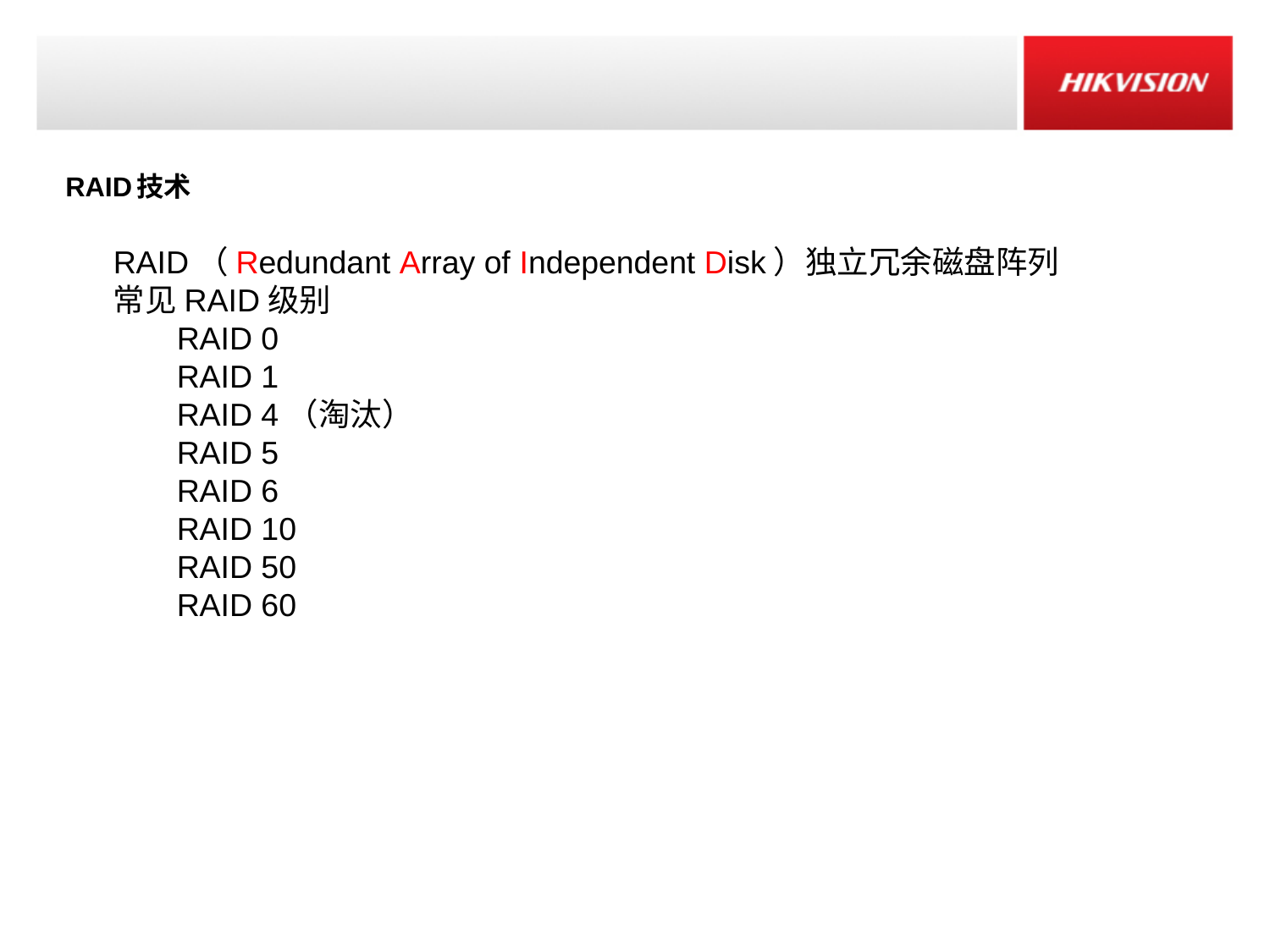

RAID技术
RAID（Redundant Array of Independent Disk）独立冗余磁盘阵列
常见RAID级别
RAID 0
RAID 1
RAID 4（淘汰）
RAID 5
RAID 6
RAID 10
RAID 50
RAID 60